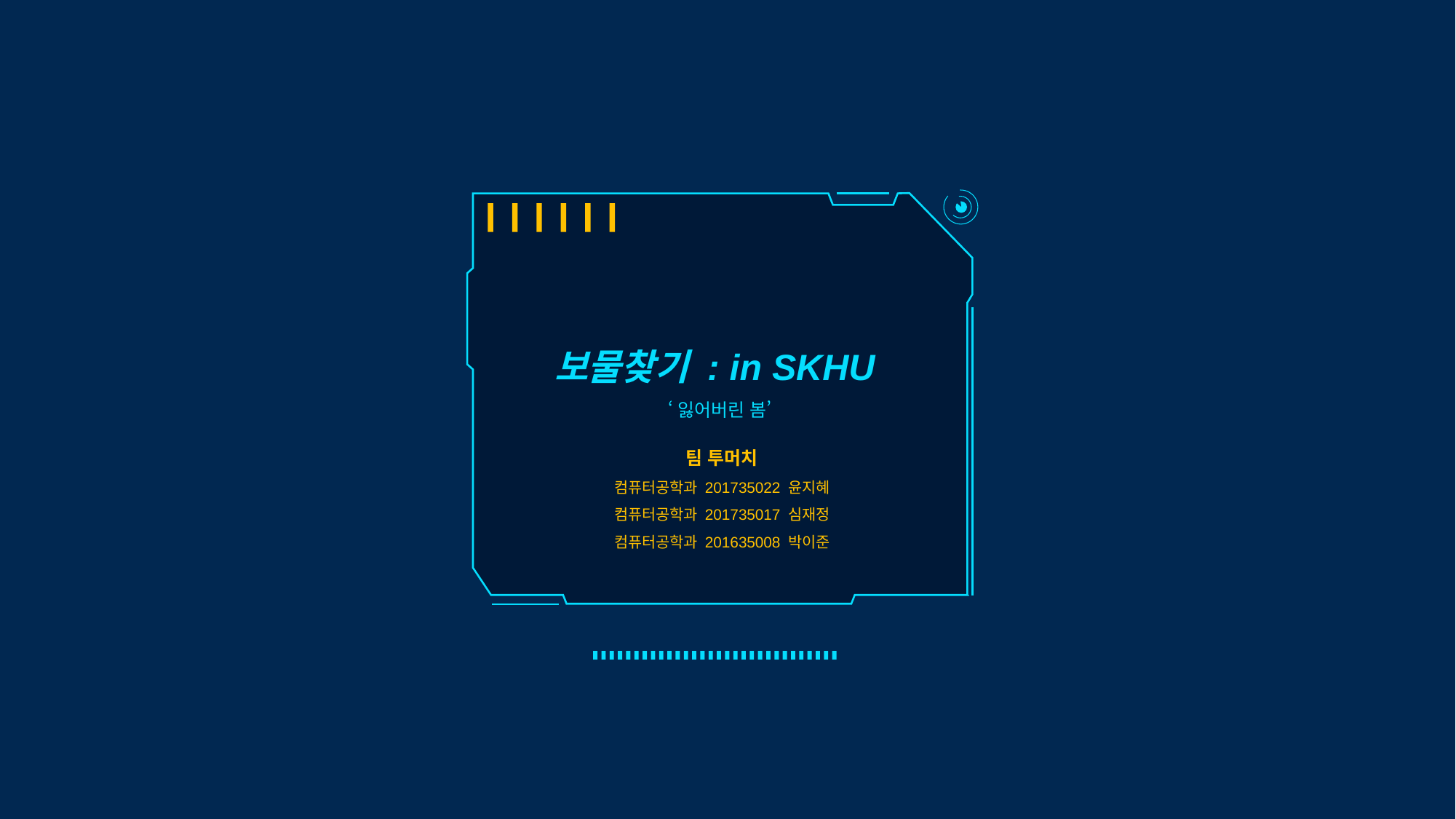

보물찾기 : in SKHU
‘잃어버린 봄’

팀 투머치
컴퓨터공학과 201735022 윤지혜
컴퓨터공학과 201735017 심재정
컴퓨터공학과 201635008 박이준